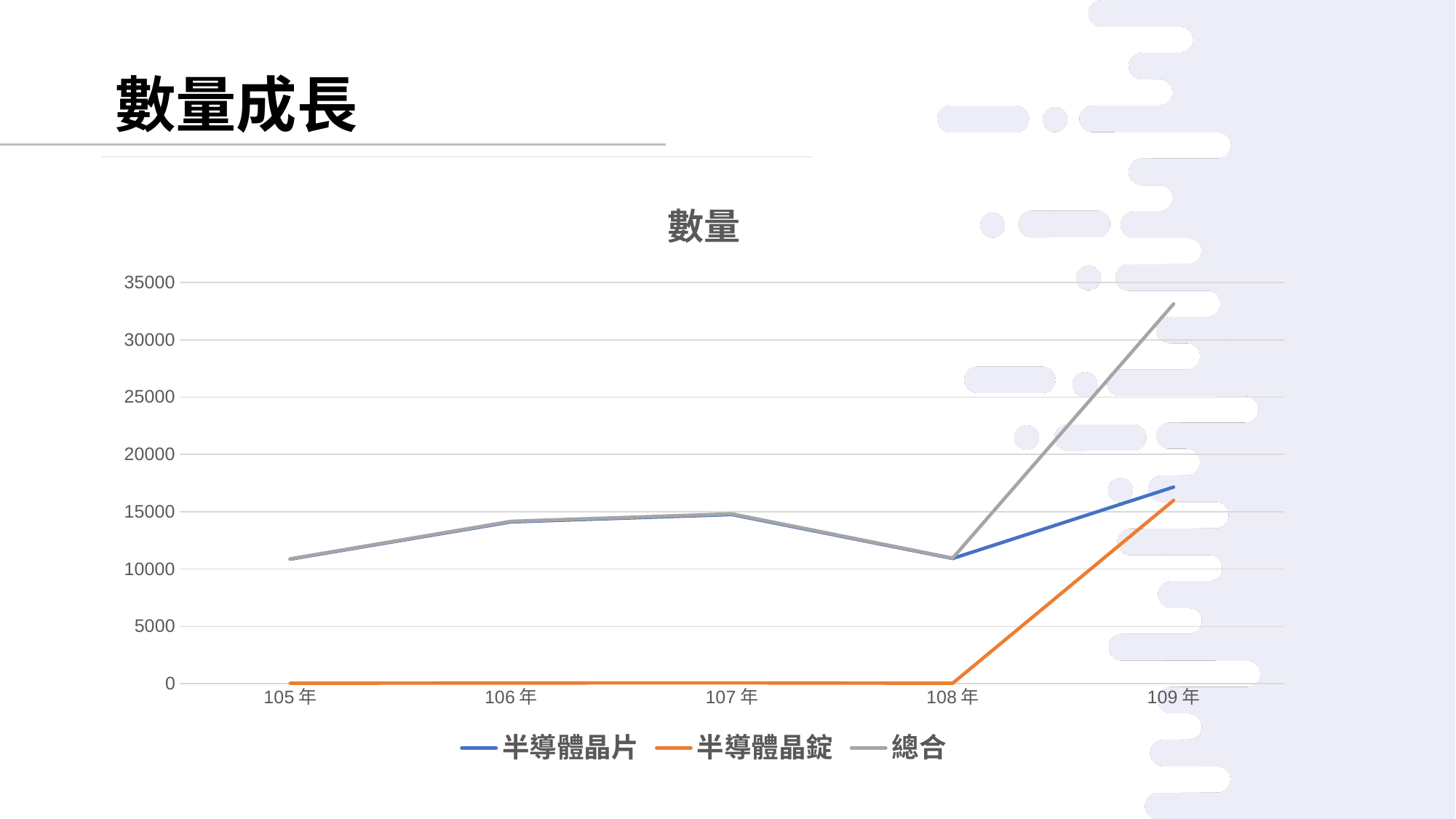

數量成長

### Chart: 數量

| Category | 半導體晶片 | 半導體晶錠 | 總合 |
|---|---|---|---|
| 105年 | 10856.0 | 28.0 | 10884.0 |
| 106年 | 14108.0 | 49.0 | 14157.0 |
| 107年 | 14750.0 | 59.0 | 14809.0 |
| 108年 | 10917.0 | 30.0 | 10947.0 |
| 109年 | 17142.0 | 15983.0 | 33125.0 |